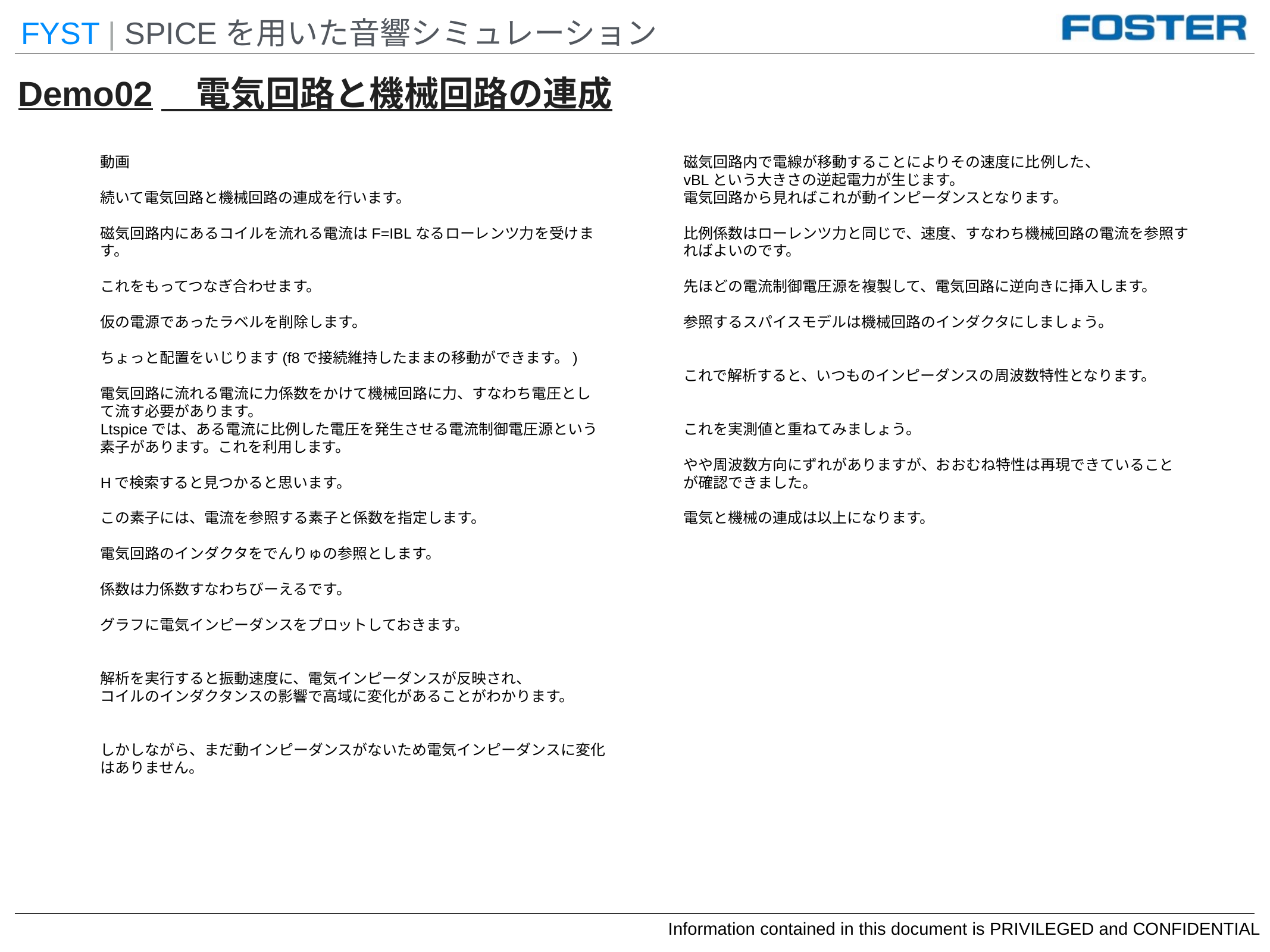

FYST | SPICEを用いた音響シミュレーション
Demo02　電気回路と機械回路の連成
動画

続いて電気回路と機械回路の連成を行います。

磁気回路内にあるコイルを流れる電流はF=IBLなるローレンツ力を受けます。

これをもってつなぎ合わせます。

仮の電源であったラベルを削除します。

ちょっと配置をいじります(f8で接続維持したままの移動ができます。)

電気回路に流れる電流に力係数をかけて機械回路に力、すなわち電圧として流す必要があります。
Ltspiceでは、ある電流に比例した電圧を発生させる電流制御電圧源という素子があります。これを利用します。

Hで検索すると見つかると思います。

この素子には、電流を参照する素子と係数を指定します。

電気回路のインダクタをでんりゅの参照とします。

係数は力係数すなわちびーえるです。

グラフに電気インピーダンスをプロットしておきます。

解析を実行すると振動速度に、電気インピーダンスが反映され、
コイルのインダクタンスの影響で高域に変化があることがわかります。

しかしながら、まだ動インピーダンスがないため電気インピーダンスに変化はありません。
磁気回路内で電線が移動することによりその速度に比例した、
vBLという大きさの逆起電力が生じます。
電気回路から見ればこれが動インピーダンスとなります。

比例係数はローレンツ力と同じで、速度、すなわち機械回路の電流を参照すればよいのです。

先ほどの電流制御電圧源を複製して、電気回路に逆向きに挿入します。

参照するスパイスモデルは機械回路のインダクタにしましょう。

これで解析すると、いつものインピーダンスの周波数特性となります。

これを実測値と重ねてみましょう。

やや周波数方向にずれがありますが、おおむね特性は再現できていることが確認できました。

電気と機械の連成は以上になります。